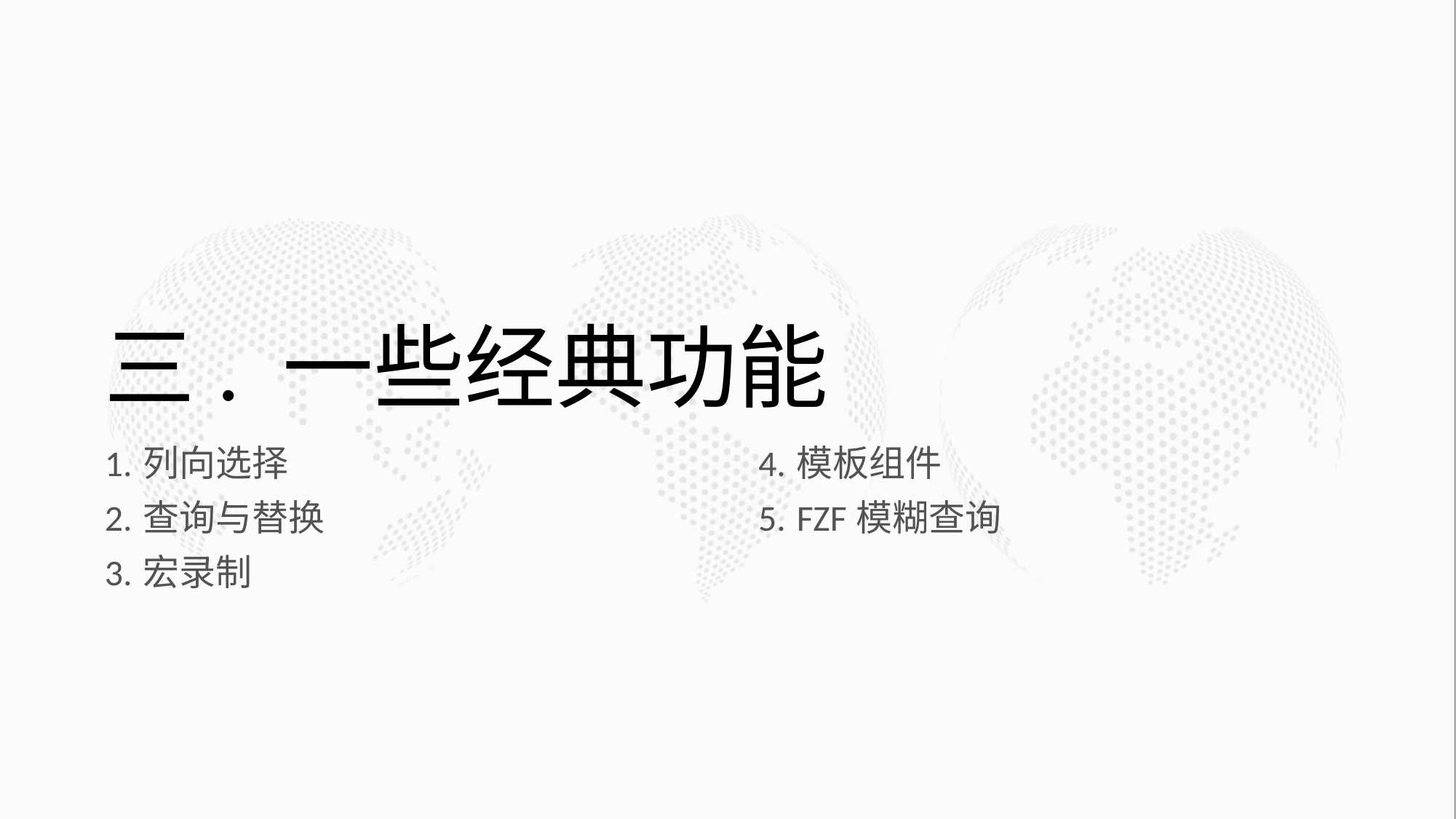

# 三. 一些经典功能
列向选择
查询与替换
宏录制
模板组件
FZF模糊查询